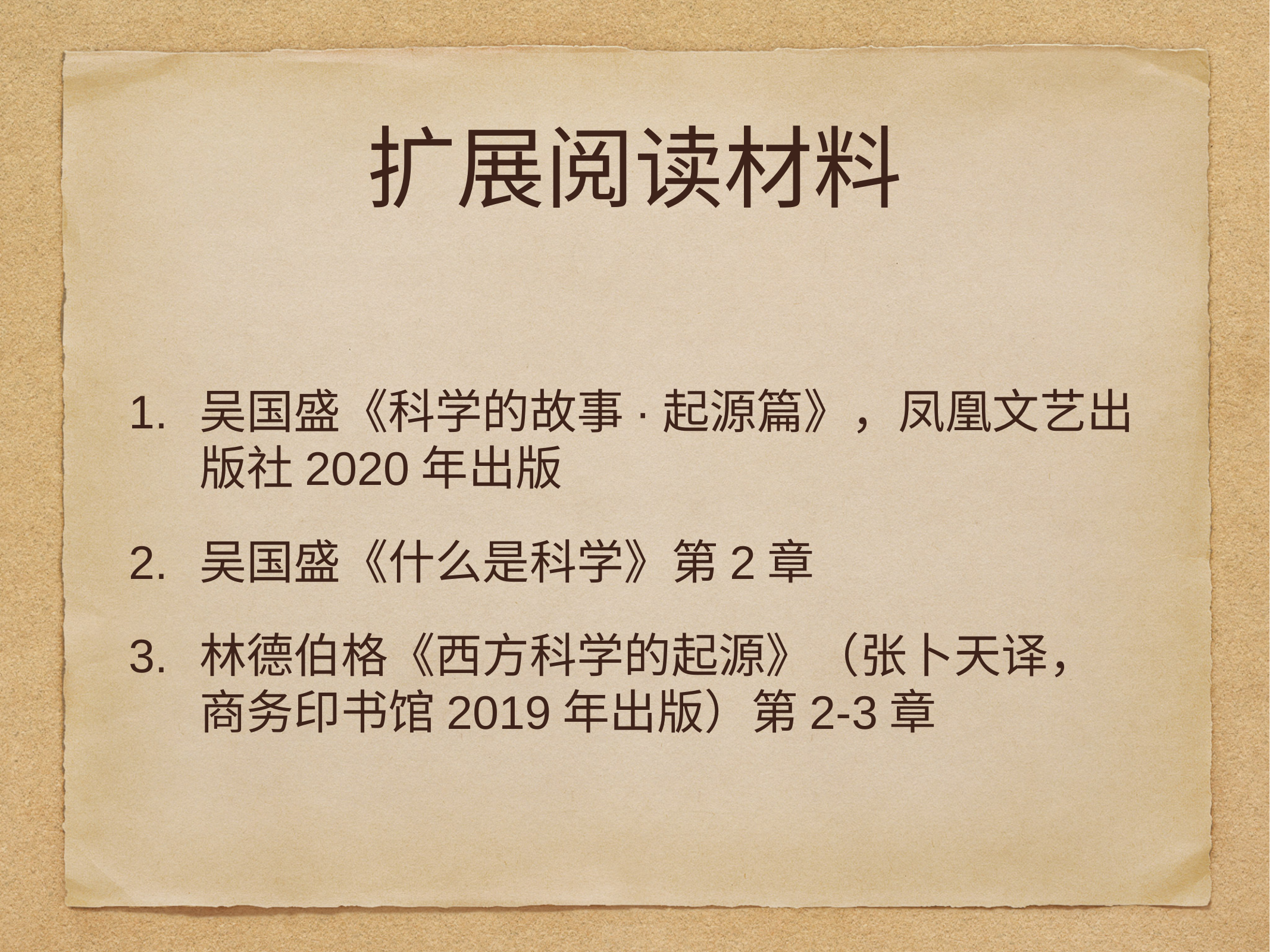

# 扩展阅读材料
吴国盛《科学的故事·起源篇》，凤凰文艺出版社2020年出版
吴国盛《什么是科学》第2章
林德伯格《西方科学的起源》（张卜天译，商务印书馆2019年出版）第2-3章